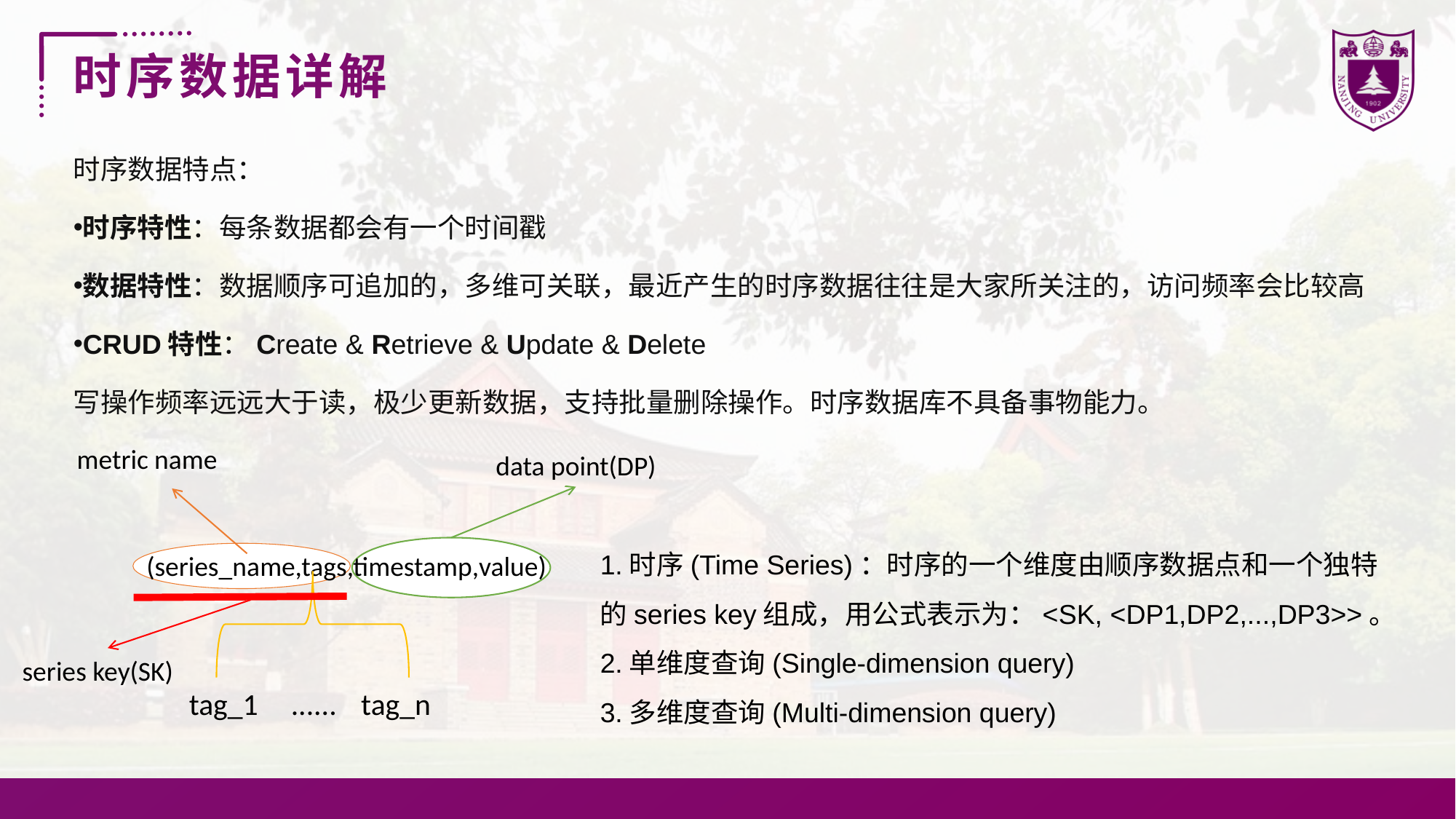

时序数据详解
时序数据特点：
时序特性：每条数据都会有一个时间戳
数据特性：数据顺序可追加的，多维可关联，最近产生的时序数据往往是大家所关注的，访问频率会比较高
CRUD特性：Create & Retrieve & Update & Delete
写操作频率远远大于读，极少更新数据，支持批量删除操作。时序数据库不具备事物能力。
metric name
data point(DP)
1.时序(Time Series)：时序的一个维度由顺序数据点和一个独特的series key组成，用公式表示为：<SK, <DP1,DP2,...,DP3>>。
2.单维度查询(Single-dimension query)
3.多维度查询(Multi-dimension query)

(series_name,tags,timestamp,value)

series key(SK)
tag_1
......
tag_n